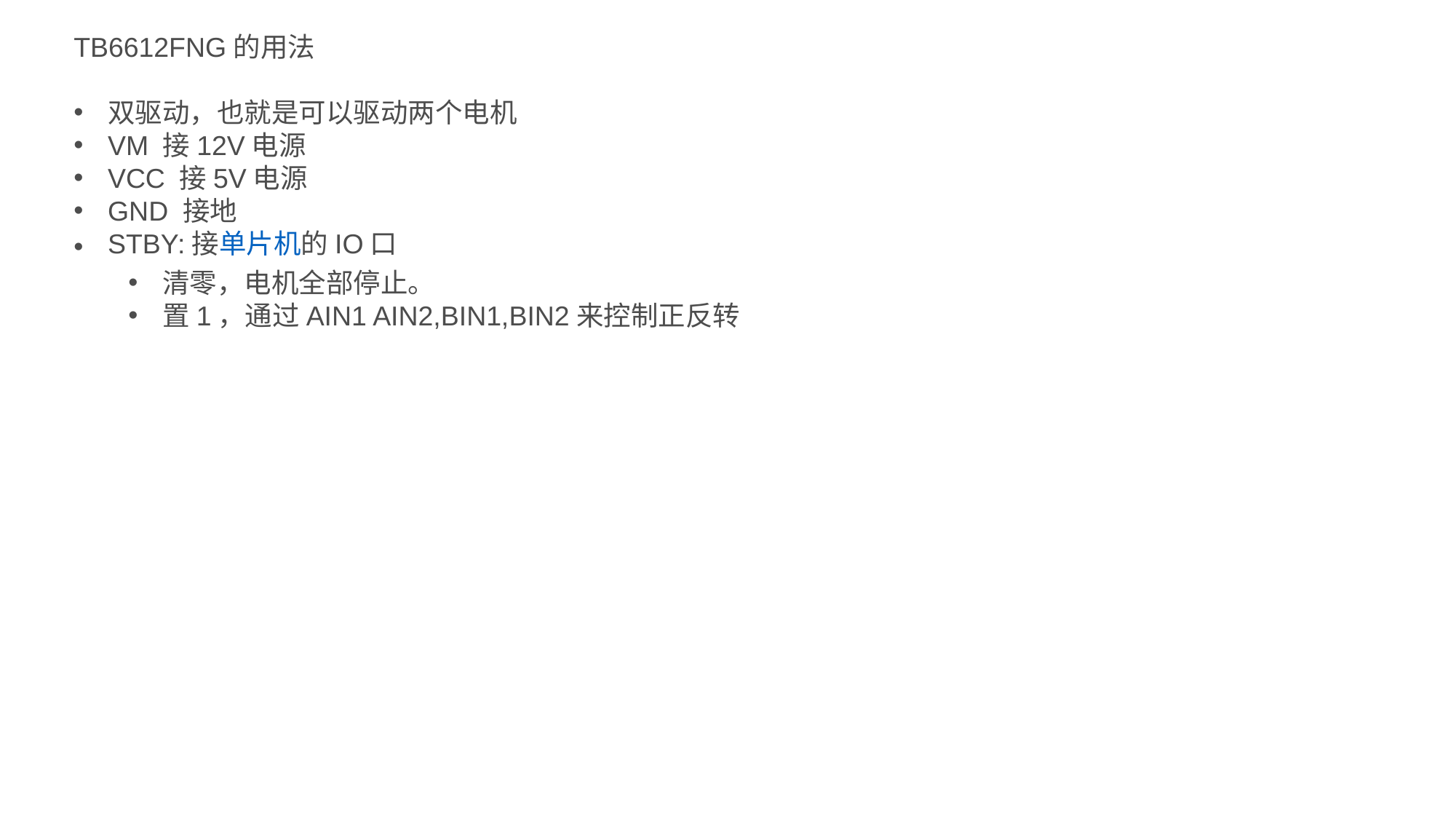

TB6612FNG的用法

双驱动，也就是可以驱动两个电机
VM 接12V电源
VCC 接5V电源
GND 接地
STBY:接单片机的IO口
清零，电机全部停止。
置1，通过AIN1 AIN2,BIN1,BIN2来控制正反转